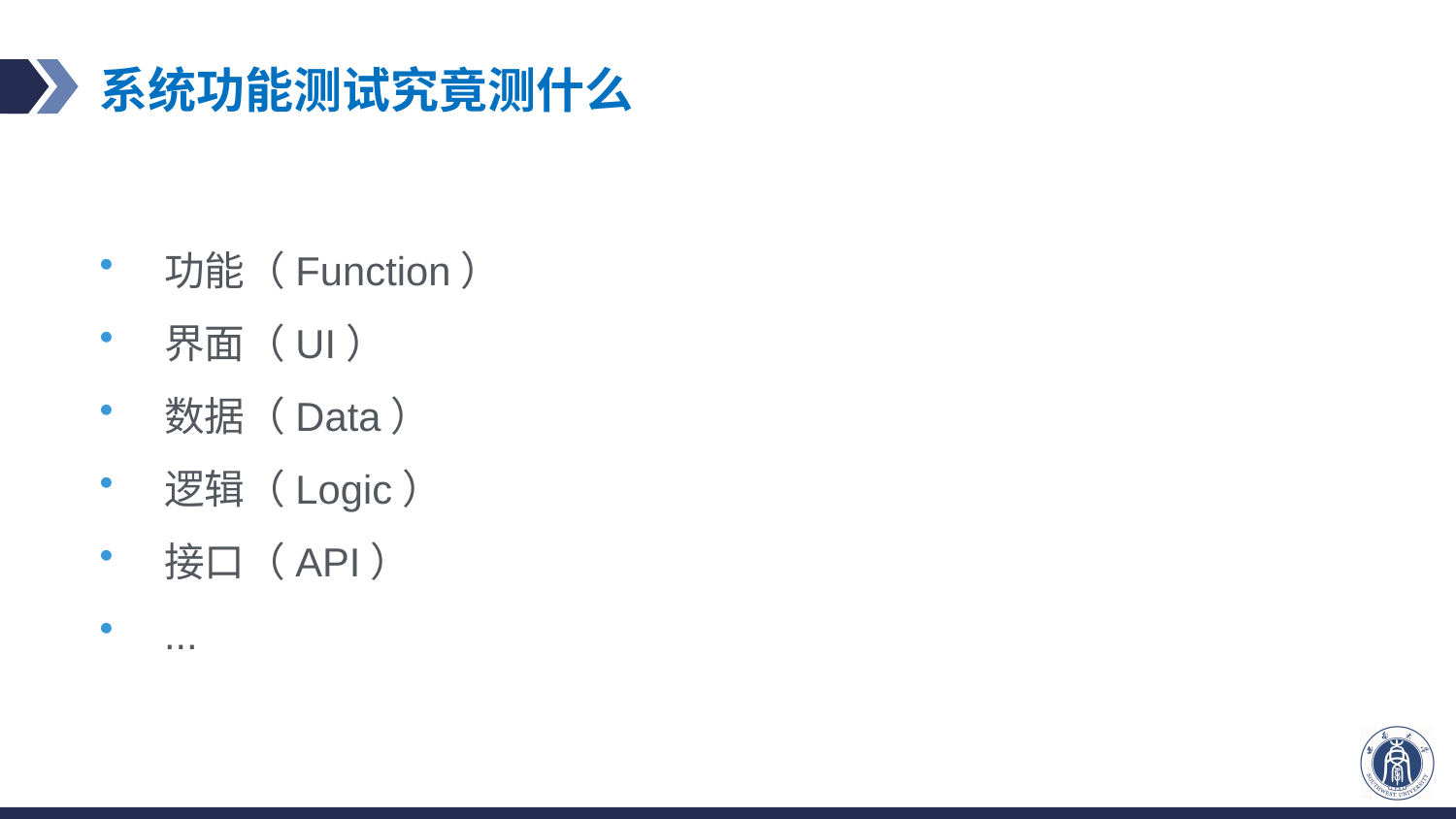

# 系统功能测试究竟测什么
功能（Function）
界面（UI）
数据（Data）
逻辑（Logic）
接口（API）
...